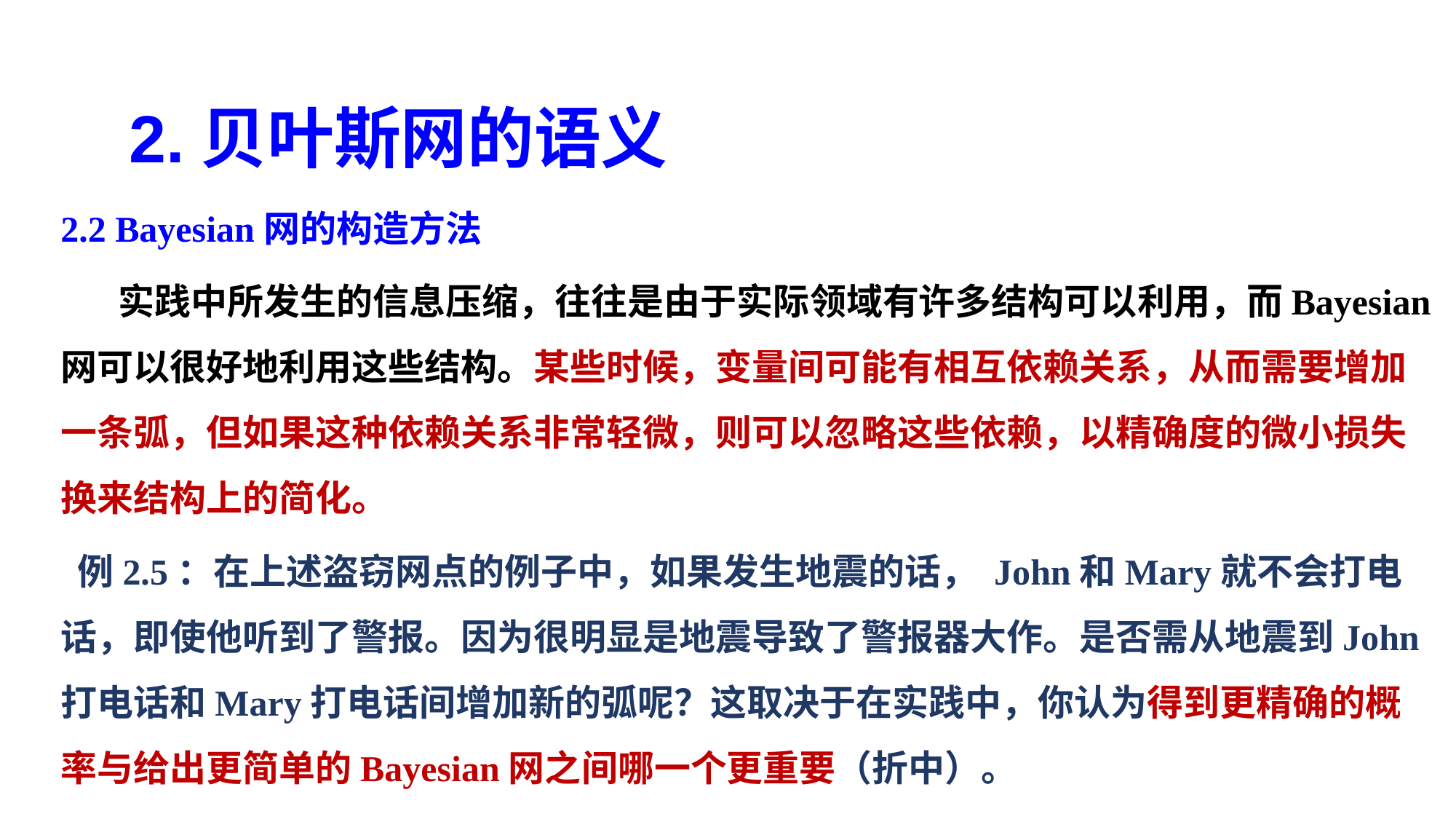

2.贝叶斯网的语义
2.2 Bayesian网的构造方法
      实践中所发生的信息压缩，往往是由于实际领域有许多结构可以利用，而Bayesian网可以很好地利用这些结构。某些时候，变量间可能有相互依赖关系，从而需要增加一条弧，但如果这种依赖关系非常轻微，则可以忽略这些依赖，以精确度的微小损失换来结构上的简化。
 例2.5：在上述盗窃网点的例子中，如果发生地震的话， John和Mary就不会打电话，即使他听到了警报。因为很明显是地震导致了警报器大作。是否需从地震到John打电话和Mary打电话间增加新的弧呢？这取决于在实践中，你认为得到更精确的概率与给出更简单的Bayesian网之间哪一个更重要（折中）。